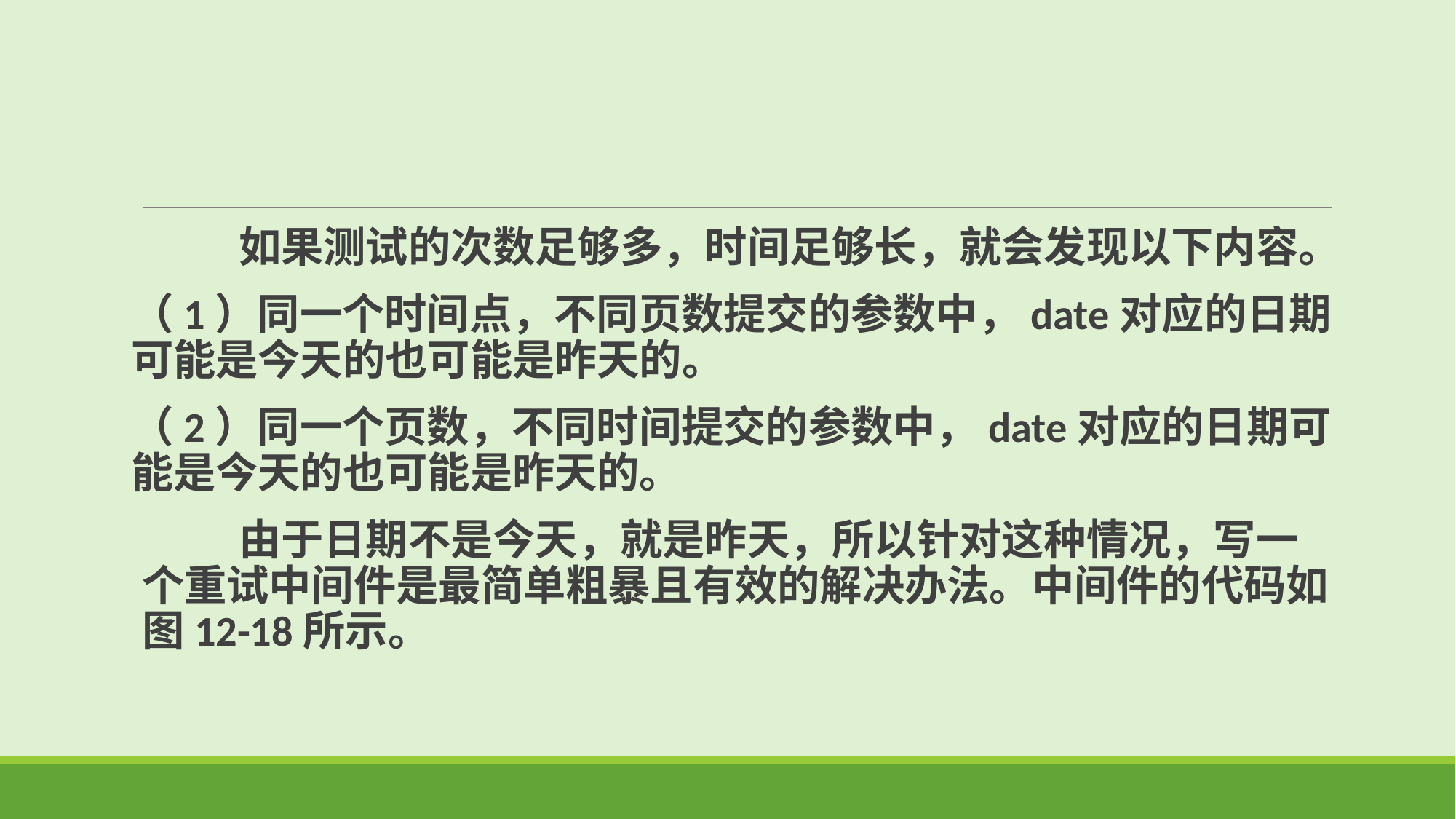

如果测试的次数足够多，时间足够长，就会发现以下内容。
（1）同一个时间点，不同页数提交的参数中，date对应的日期可能是今天的也可能是昨天的。
（2）同一个页数，不同时间提交的参数中，date对应的日期可能是今天的也可能是昨天的。
         由于日期不是今天，就是昨天，所以针对这种情况，写一个重试中间件是最简单粗暴且有效的解决办法。中间件的代码如图12-18所示。